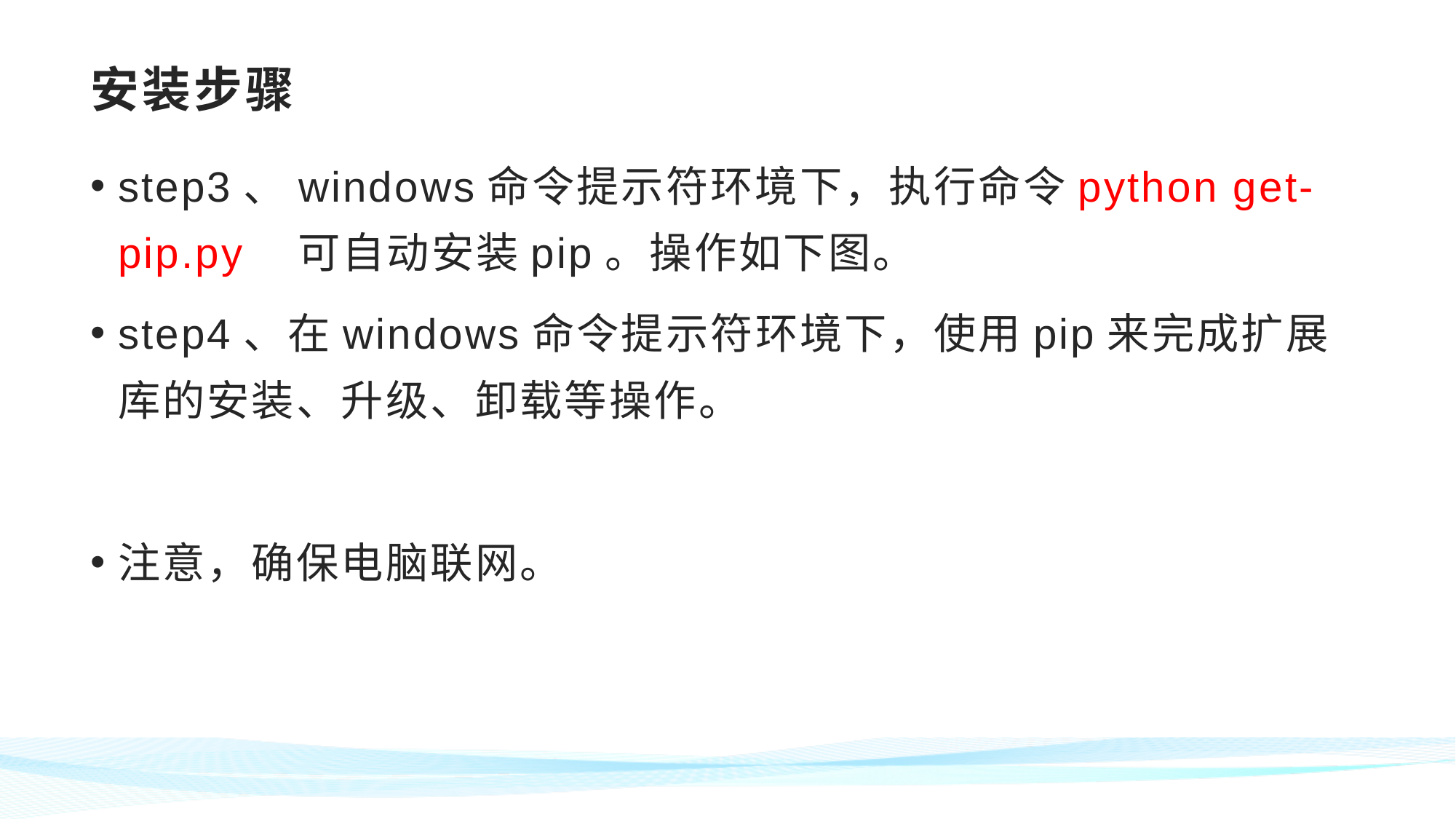

# 安装步骤
step3、windows命令提示符环境下，执行命令python get-pip.py   可自动安装pip。操作如下图。
step4、在windows命令提示符环境下，使用pip来完成扩展库的安装、升级、卸载等操作。

注意，确保电脑联网。